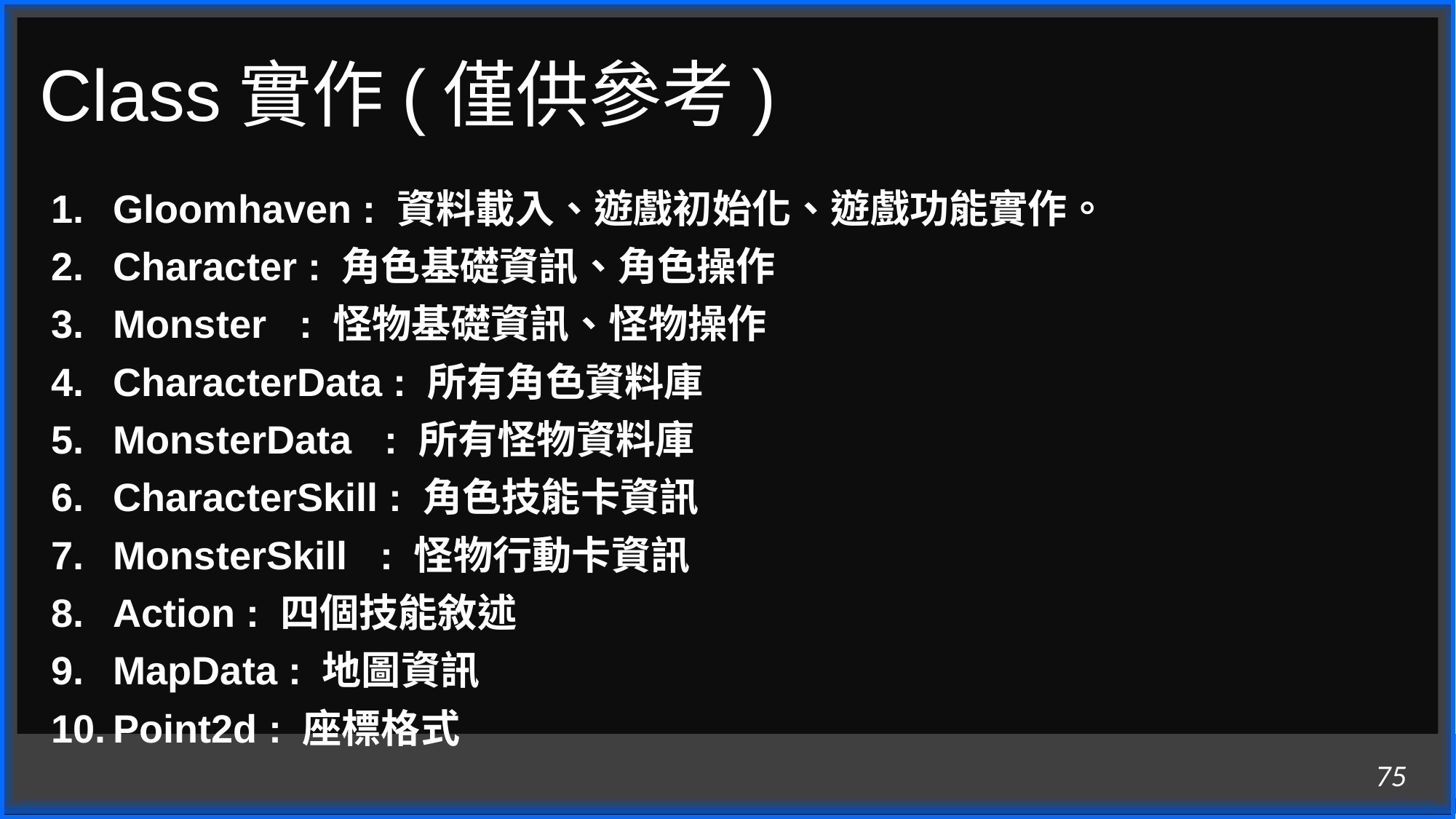

# Class實作(僅供參考)
Gloomhaven : 資料載入、遊戲初始化、遊戲功能實作。
Character : 角色基礎資訊、角色操作
Monster   : 怪物基礎資訊、怪物操作
CharacterData : 所有角色資料庫
MonsterData   : 所有怪物資料庫
CharacterSkill : 角色技能卡資訊
MonsterSkill   : 怪物行動卡資訊
Action : 四個技能敘述
MapData : 地圖資訊
Point2d : 座標格式